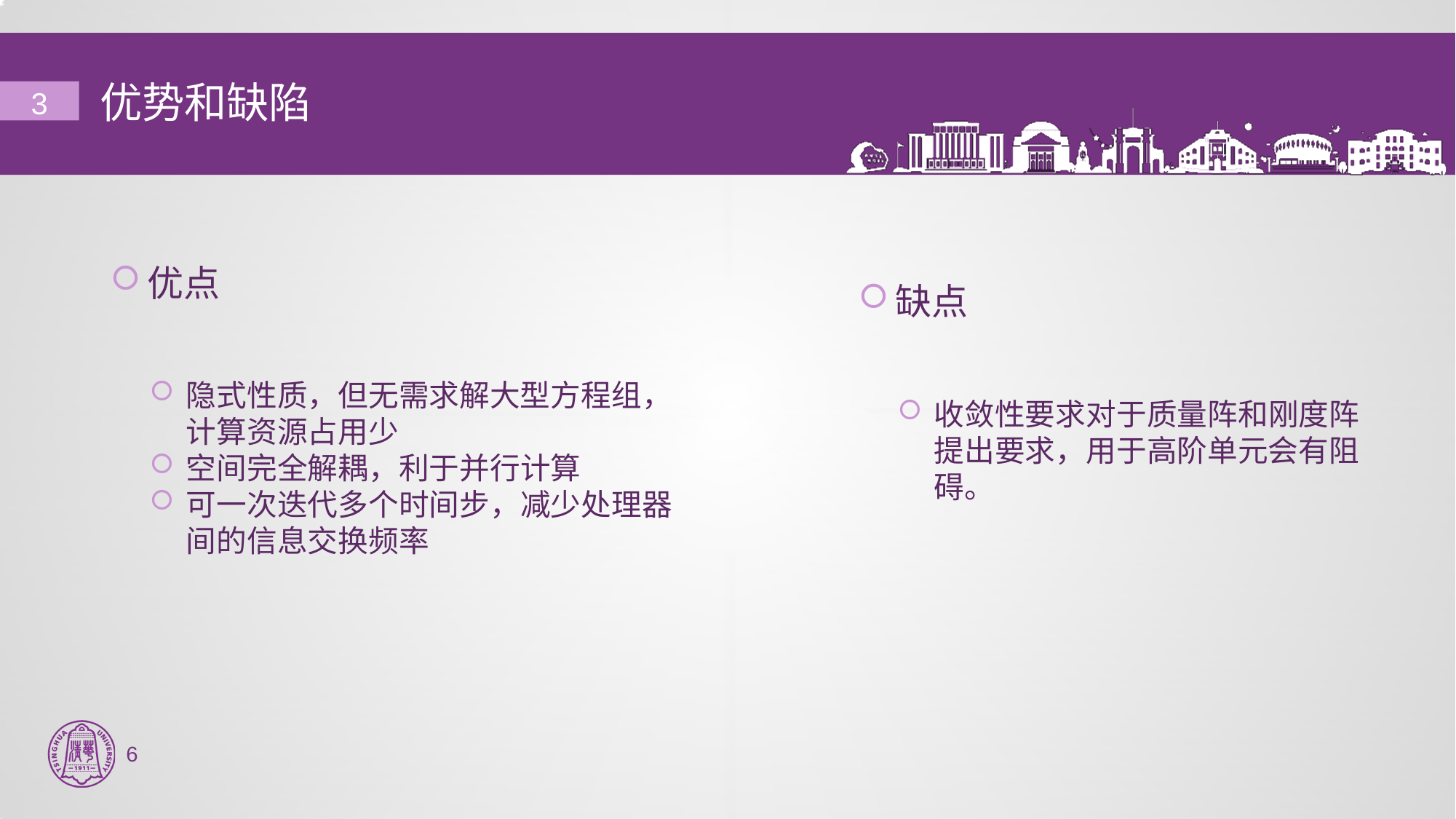

# 优势和缺陷
3

优点

隐式性质，但无需求解大型方程组，计算资源占用少
空间完全解耦，利于并行计算
可一次迭代多个时间步，减少处理器间的信息交换频率

缺点

收敛性要求对于质量阵和刚度阵提出要求，用于高阶单元会有阻碍。

6